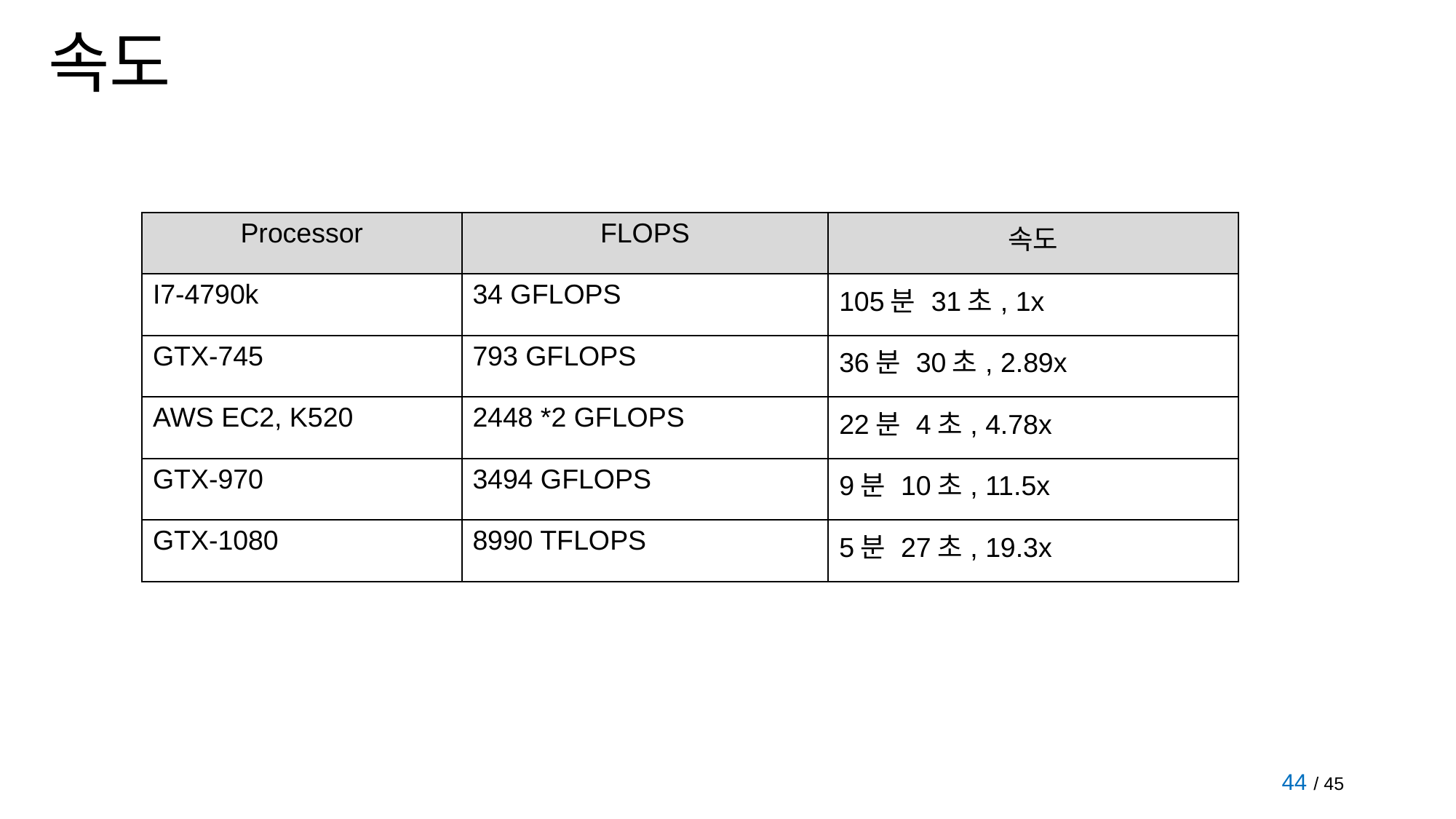

# 속도
| Processor | FLOPS | 속도 |
| --- | --- | --- |
| I7-4790k | 34 GFLOPS | 105분 31초, 1x |
| GTX-745 | 793 GFLOPS | 36분 30초, 2.89x |
| AWS EC2, K520 | 2448 \*2 GFLOPS | 22분 4초, 4.78x |
| GTX-970 | 3494 GFLOPS | 9분 10초, 11.5x |
| GTX-1080 | 8990 TFLOPS | 5분 27초, 19.3x |
44 / 45